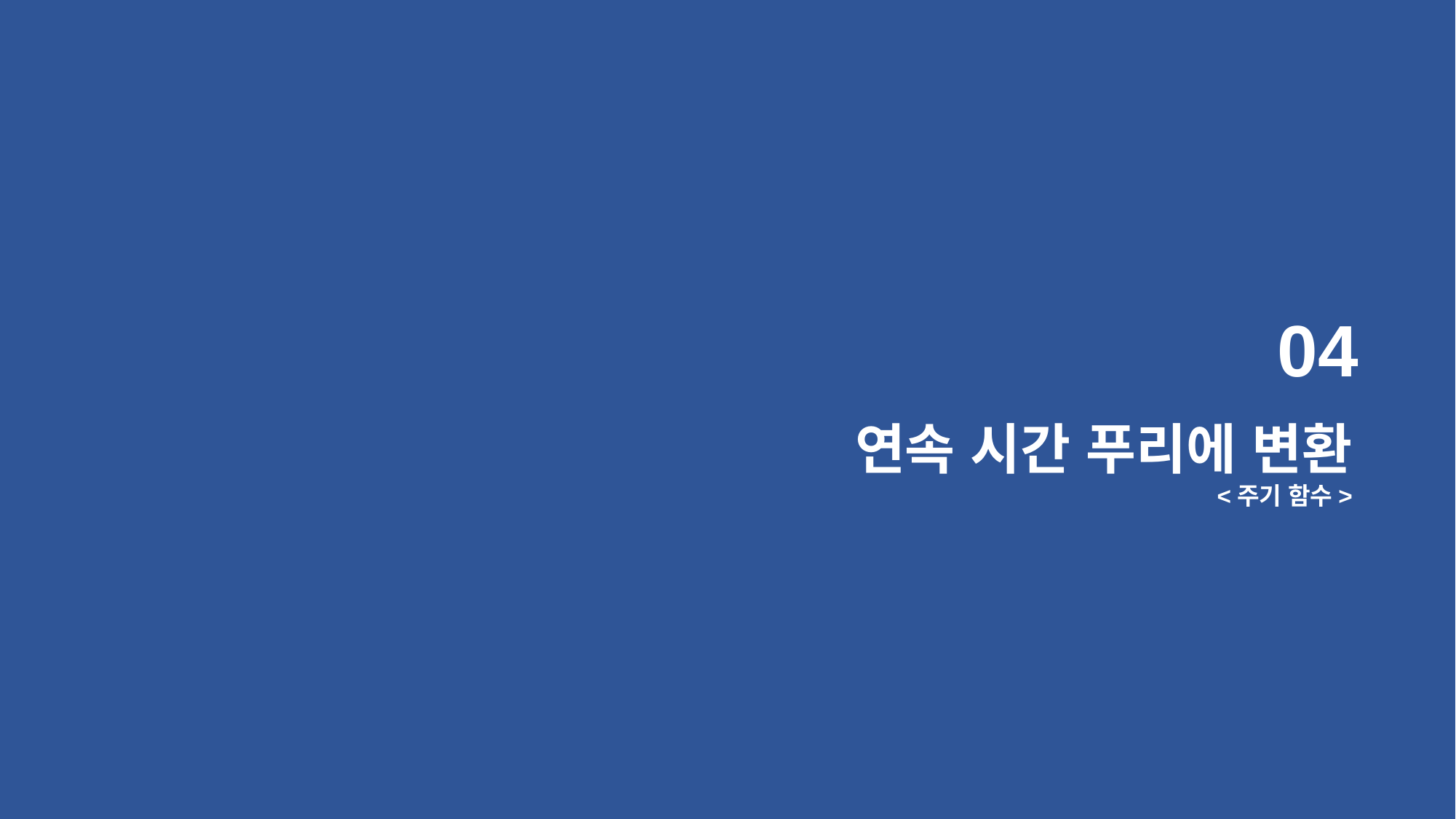

04
연속 시간 푸리에 변환
<주기 함수>